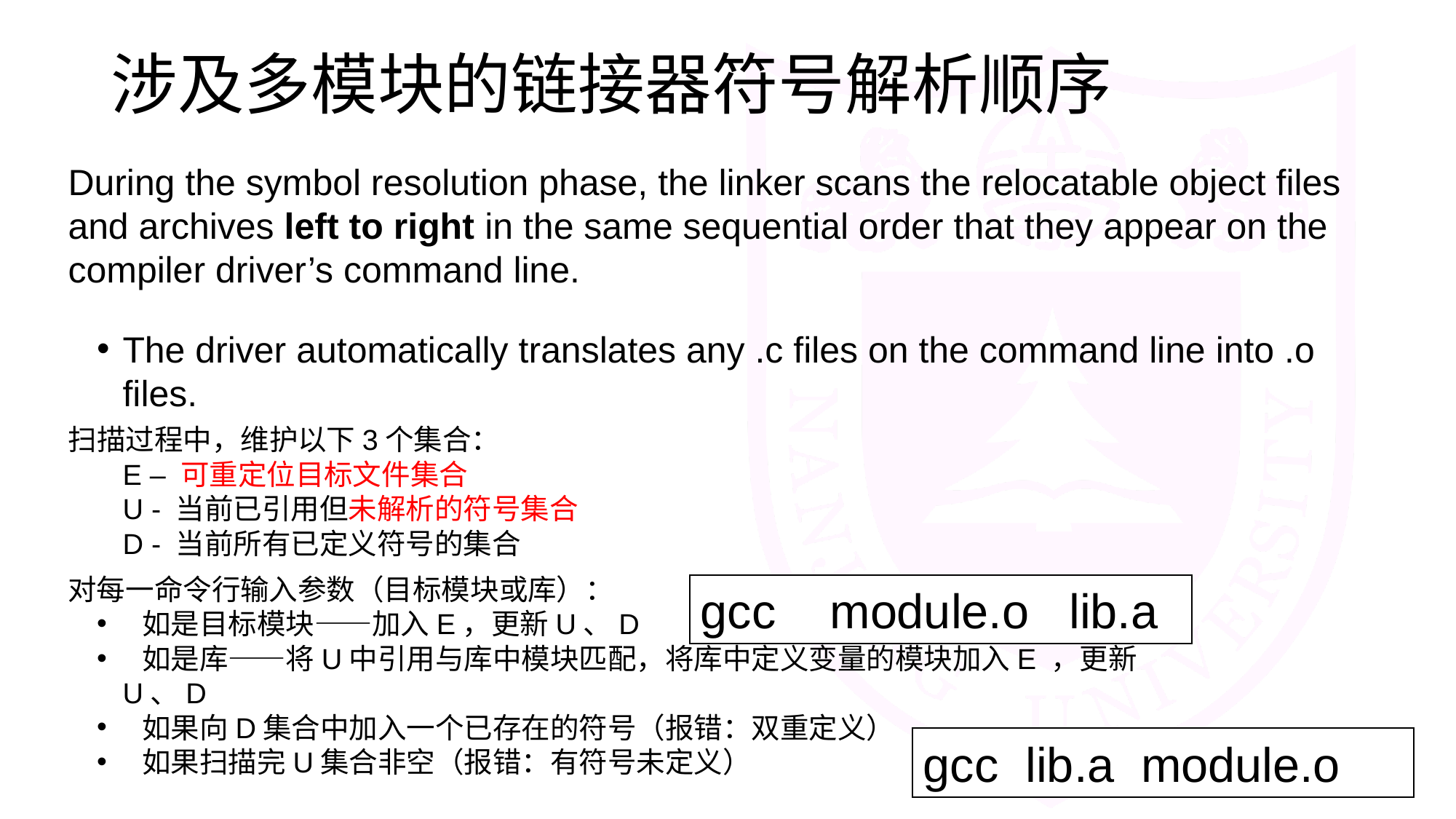

# 涉及多模块的链接器符号解析顺序
During the symbol resolution phase, the linker scans the relocatable object files and archives left to right in the same sequential order that they appear on the compiler driver’s command line.
The driver automatically translates any .c files on the command line into .o files.
扫描过程中，维护以下3个集合：
E – 可重定位目标文件集合
U - 当前已引用但未解析的符号集合
D - 当前所有已定义符号的集合
gcc    module.o   lib.a
对每一命令行输入参数（目标模块或库）：
  如是目标模块——加入E，更新U、D
  如是库——将U中引用与库中模块匹配，将库中定义变量的模块加入E ，更新U、D
  如果向D集合中加入一个已存在的符号（报错：双重定义）
  如果扫描完U集合非空（报错：有符号未定义）
gcc  lib.a  module.o